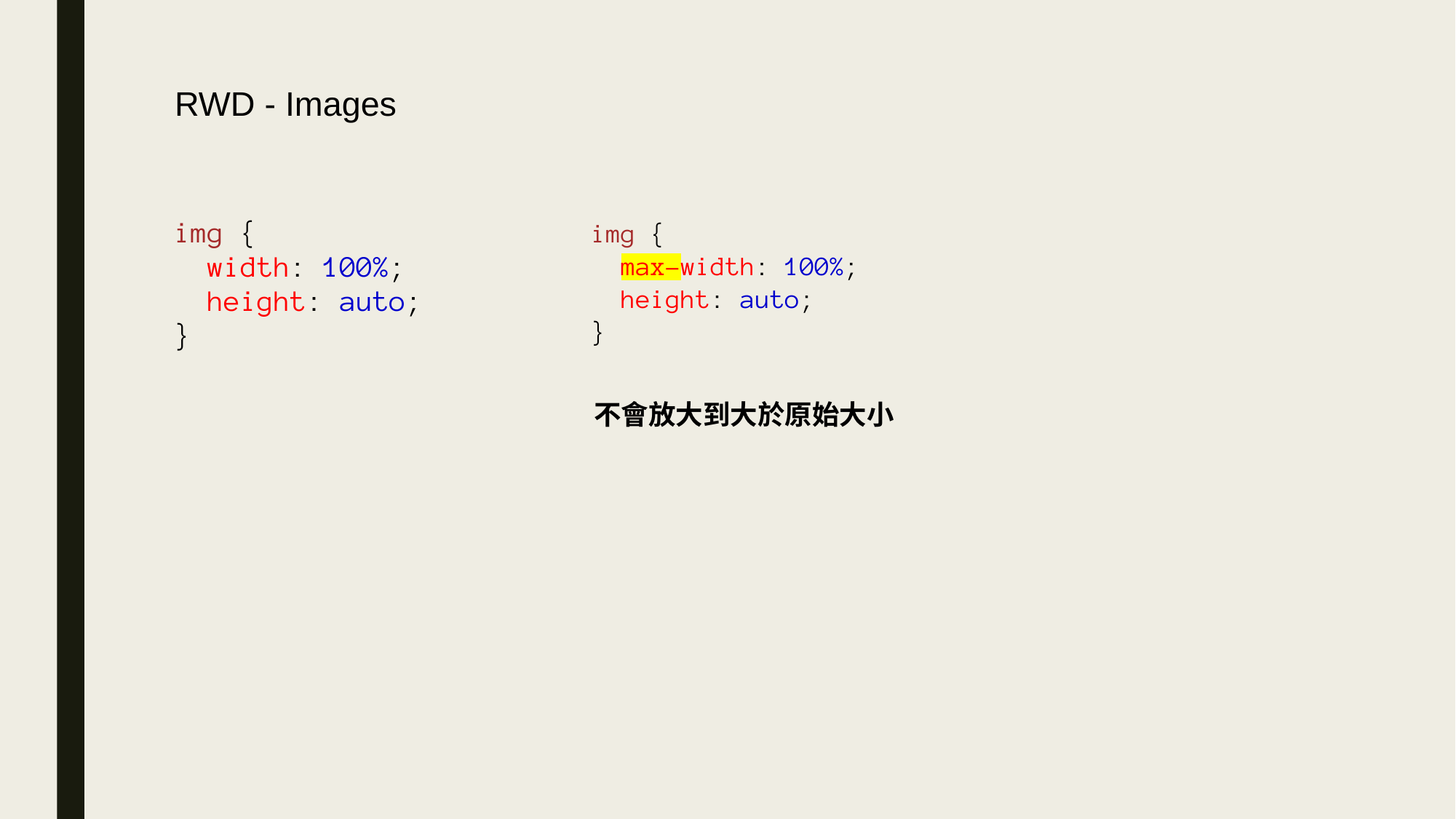

# RWD - Images
img {
  width: 100%;
  height: auto;
}
img {
  max-width: 100%;
  height: auto;
}
不會放大到大於原始大小